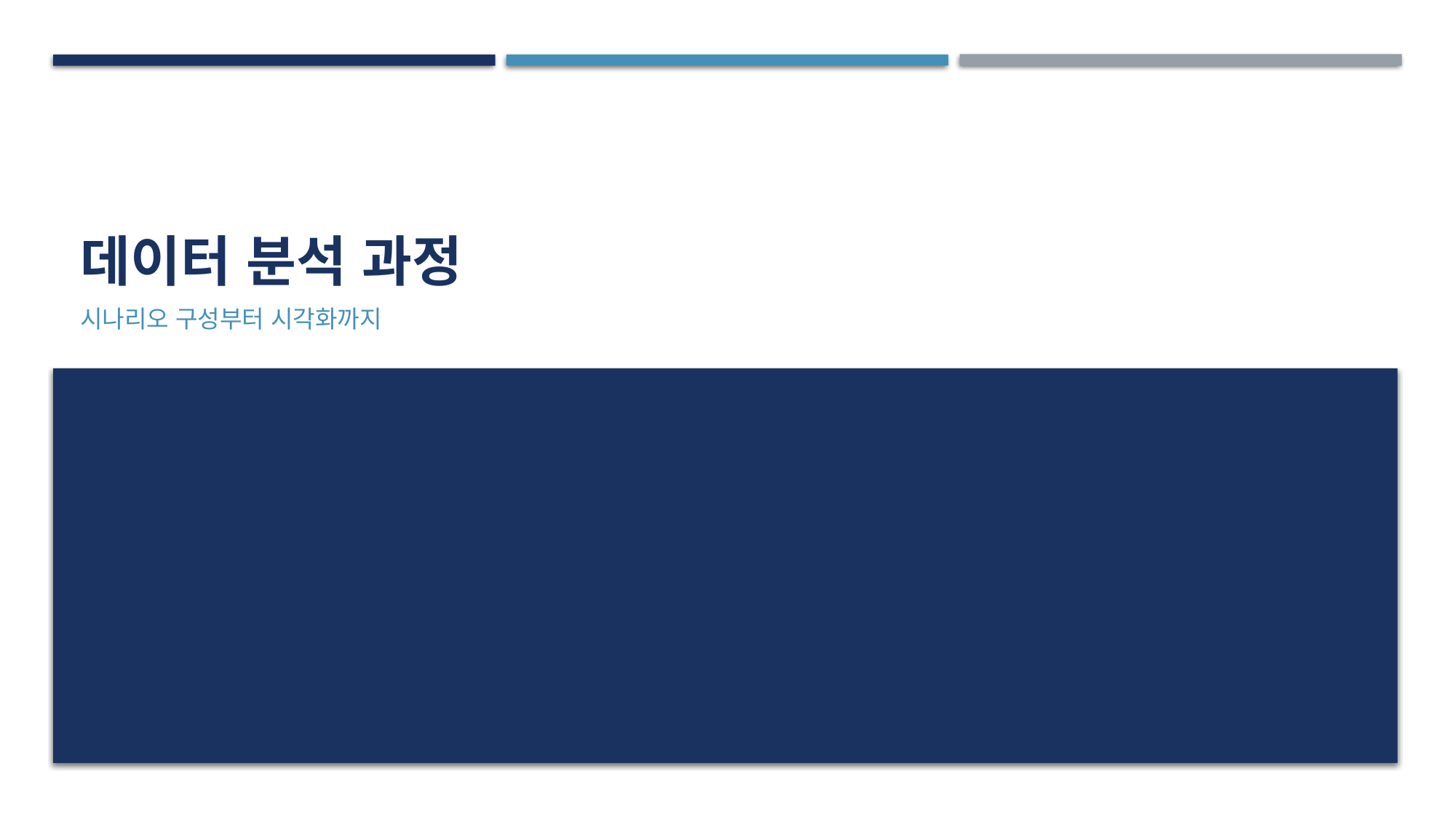

# 데이터 분석 과정
시나리오 구성부터 시각화까지